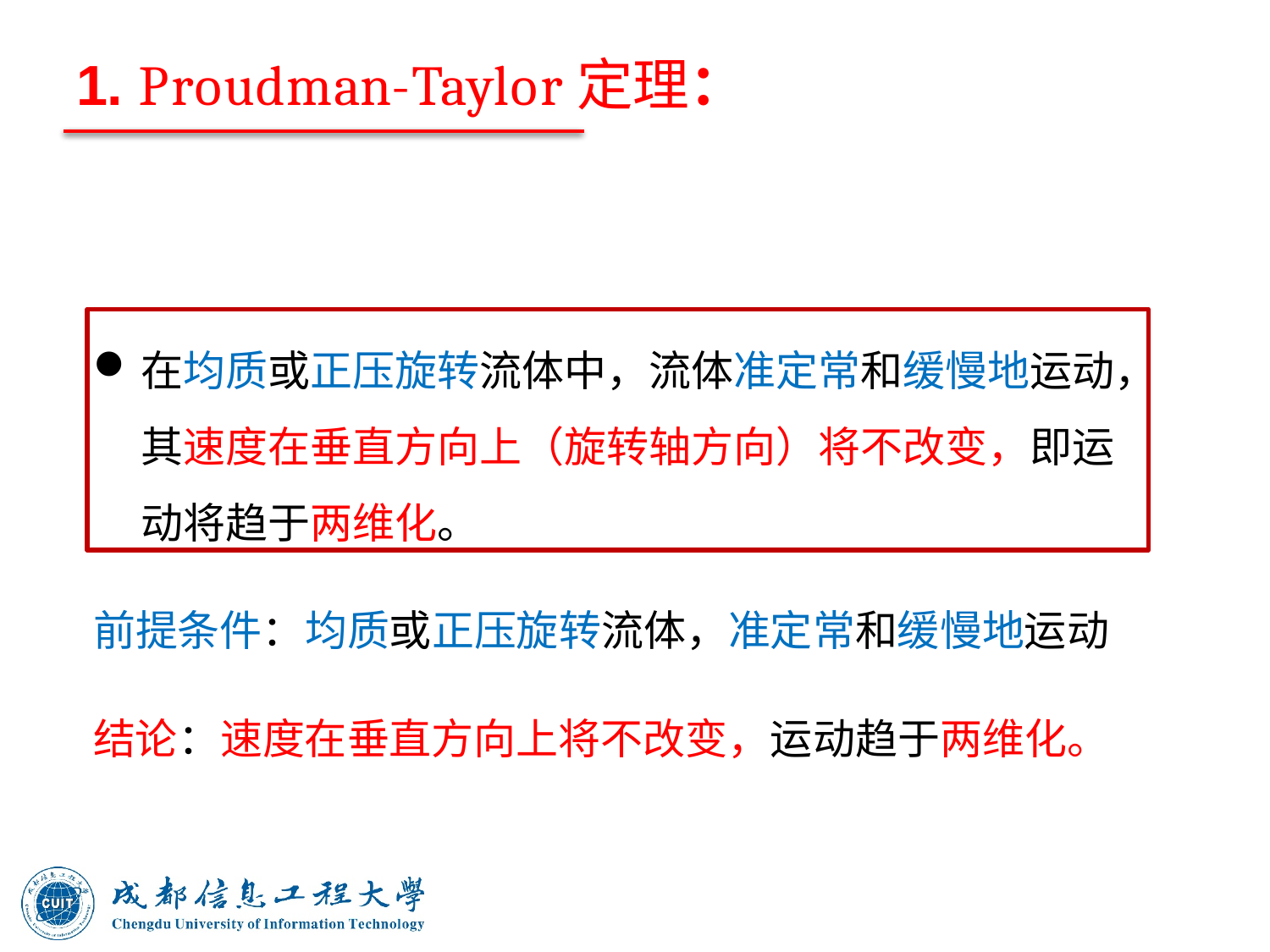

# 1. Proudman-Taylor定理：

在均质或正压旋转流体中，流体准定常和缓慢地运动，其速度在垂直方向上（旋转轴方向）将不改变，即运动将趋于两维化。
前提条件：均质或正压旋转流体，准定常和缓慢地运动
结论：速度在垂直方向上将不改变，运动趋于两维化。